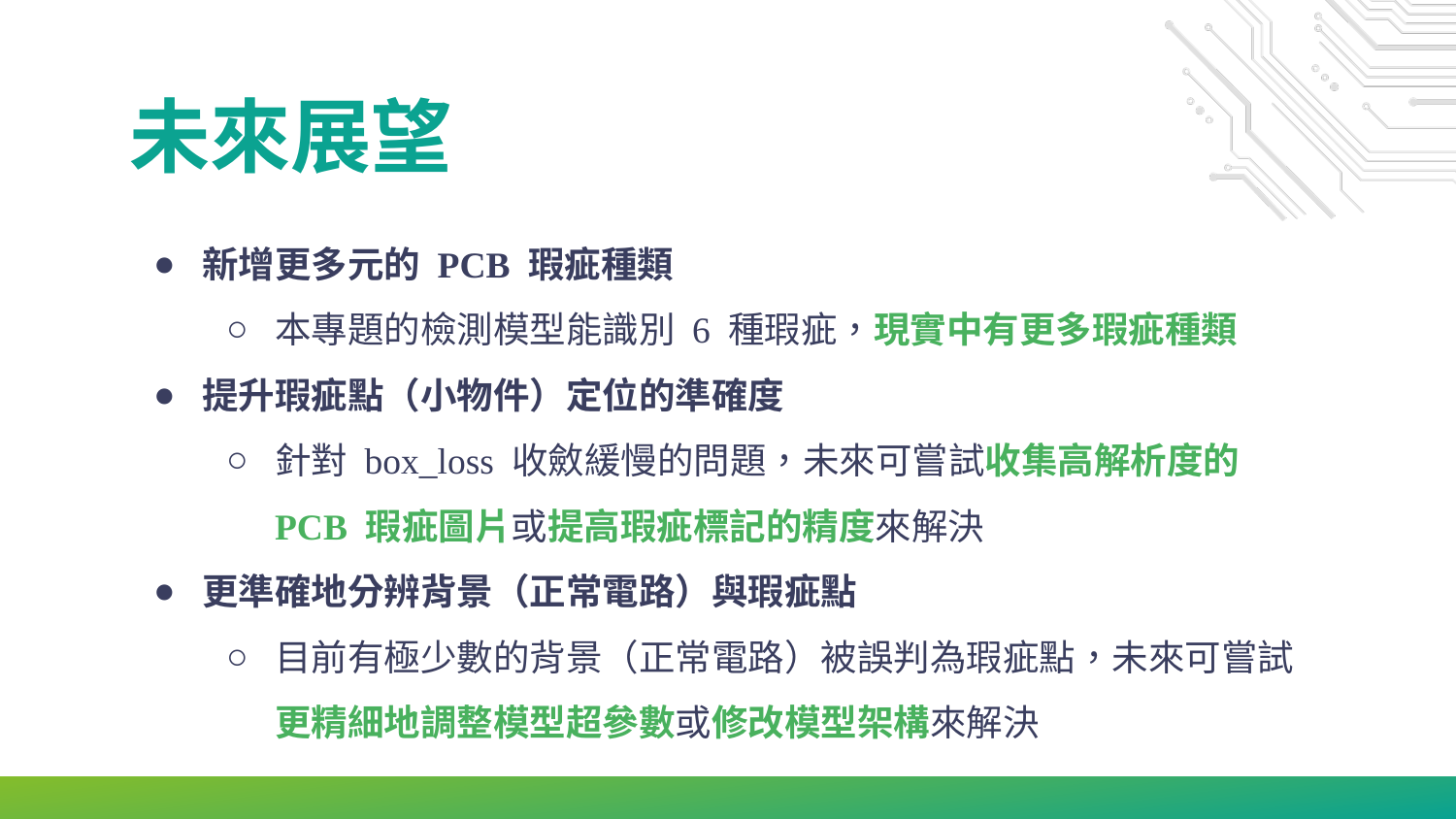

# 未來展望
新增更多元的 PCB 瑕疵種類
本專題的檢測模型能識別 6 種瑕疵，現實中有更多瑕疵種類
提升瑕疵點（小物件）定位的準確度
針對 box_loss 收斂緩慢的問題，未來可嘗試收集高解析度的 PCB 瑕疵圖片或提高瑕疵標記的精度來解決
更準確地分辨背景（正常電路）與瑕疵點
目前有極少數的背景（正常電路）被誤判為瑕疵點，未來可嘗試更精細地調整模型超參數或修改模型架構來解決